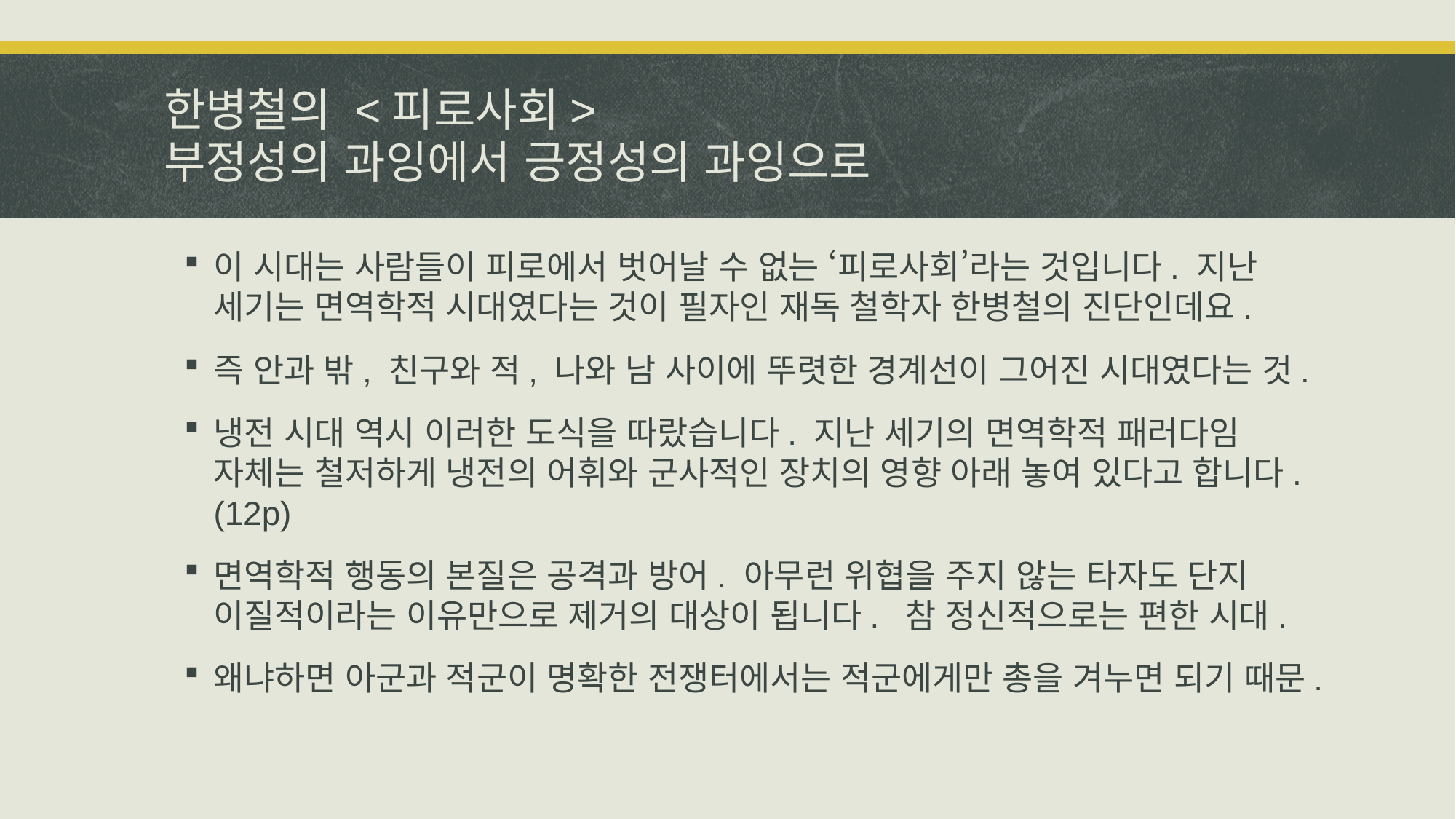

# 한병철의 <피로사회> 부정성의 과잉에서 긍정성의 과잉으로
이 시대는 사람들이 피로에서 벗어날 수 없는 ‘피로사회’라는 것입니다. 지난 세기는 면역학적 시대였다는 것이 필자인 재독 철학자 한병철의 진단인데요.
즉 안과 밖, 친구와 적, 나와 남 사이에 뚜렷한 경계선이 그어진 시대였다는 것.
냉전 시대 역시 이러한 도식을 따랐습니다. 지난 세기의 면역학적 패러다임 자체는 철저하게 냉전의 어휘와 군사적인 장치의 영향 아래 놓여 있다고 합니다. (12p)
면역학적 행동의 본질은 공격과 방어. 아무런 위협을 주지 않는 타자도 단지 이질적이라는 이유만으로 제거의 대상이 됩니다.  참 정신적으로는 편한 시대.
왜냐하면 아군과 적군이 명확한 전쟁터에서는 적군에게만 총을 겨누면 되기 때문.